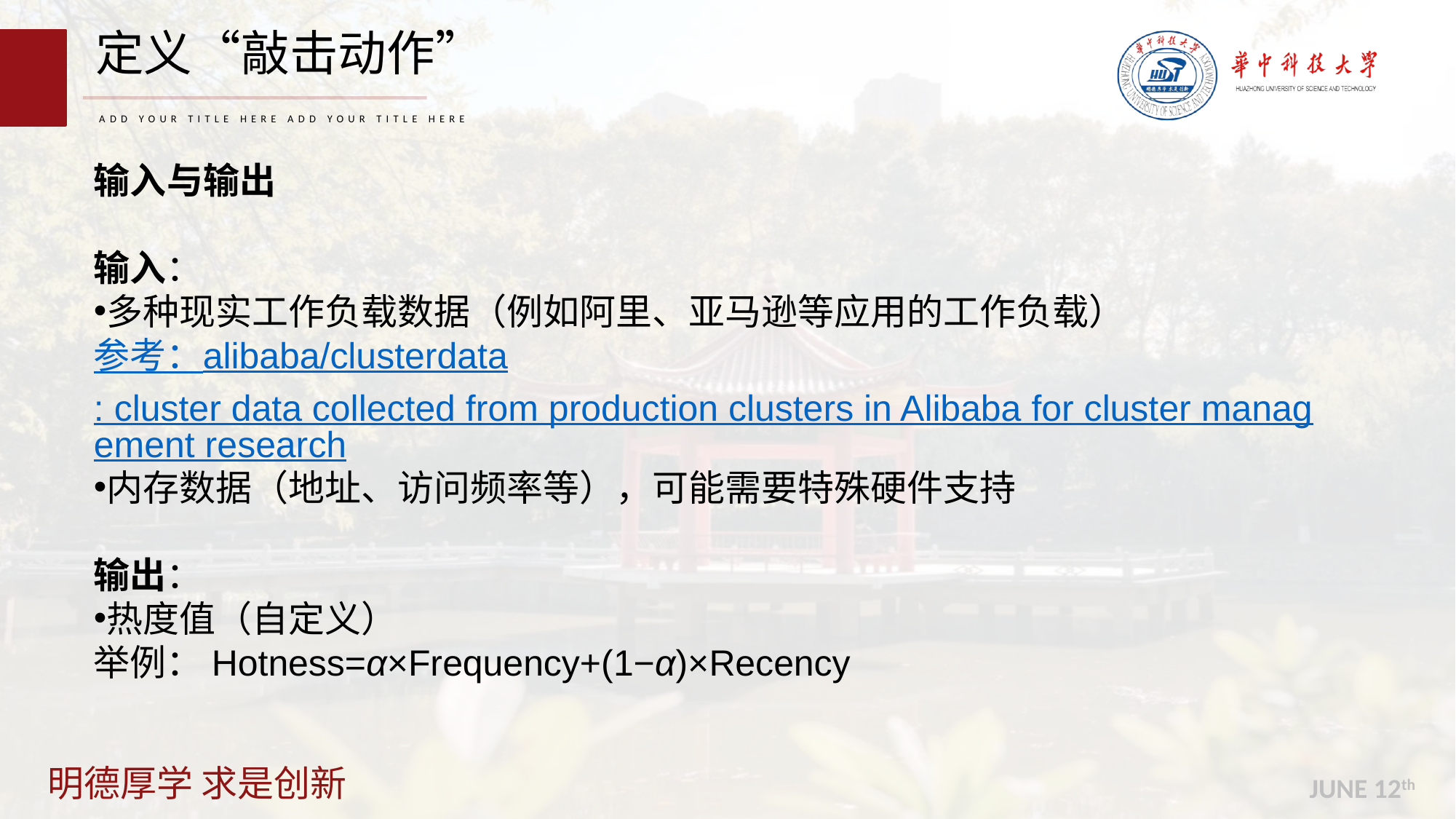

定义“敲击动作”
ADD YOUR TITLE HERE ADD YOUR TITLE HERE

输入与输出

输入：
多种现实工作负载数据（例如阿里、亚马逊等应用的工作负载）
参考：alibaba/clusterdata: cluster data collected from production clusters in Alibaba for cluster management research
内存数据（地址、访问频率等），可能需要特殊硬件支持

输出：
热度值（自定义）
举例：Hotness=α×Frequency+(1−α)×Recency
JUNE 12th